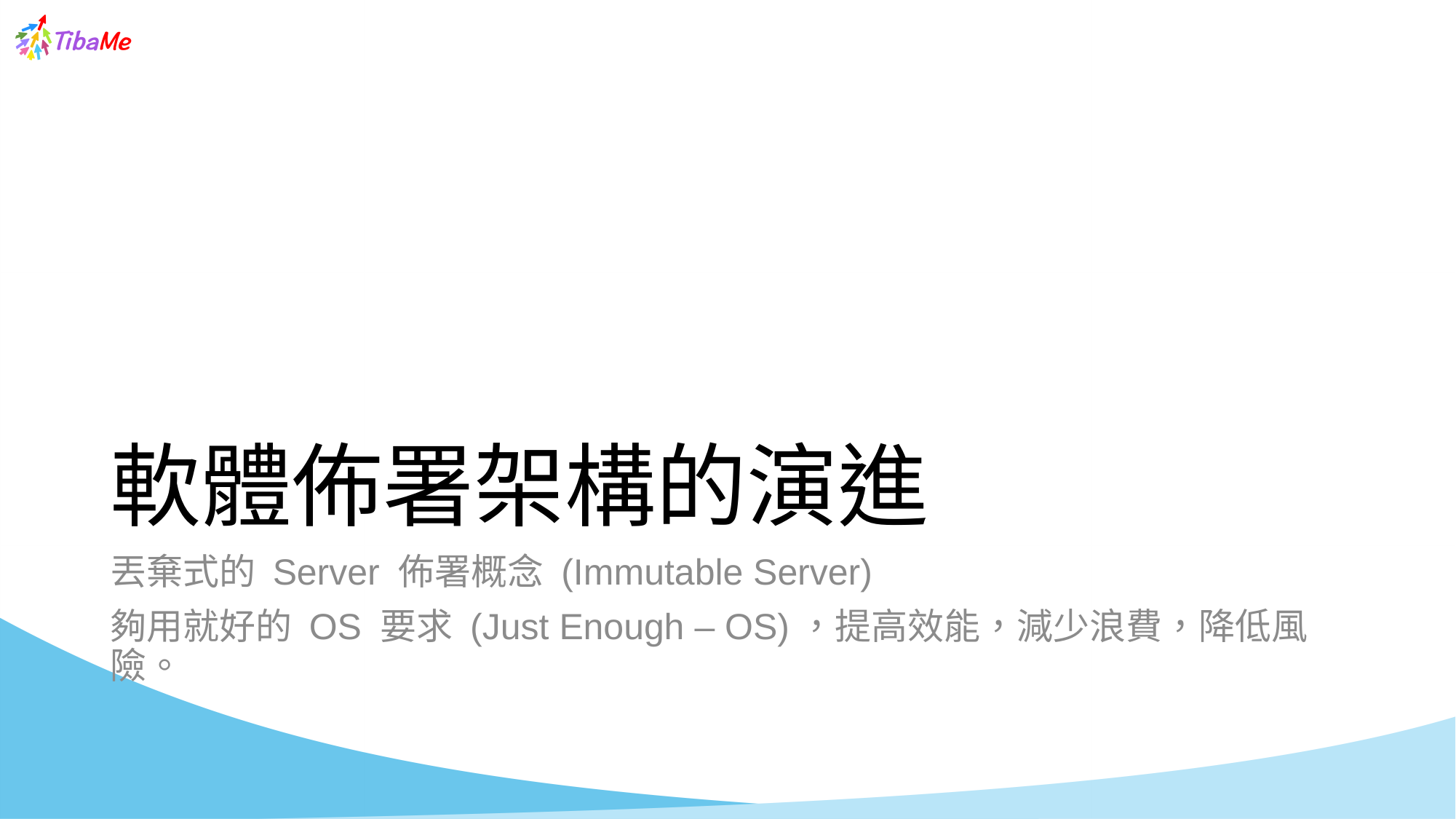

# 軟體佈署架構的演進
丟棄式的 Server 佈署概念 (Immutable Server)
夠用就好的 OS 要求 (Just Enough – OS)，提高效能，減少浪費，降低風險。